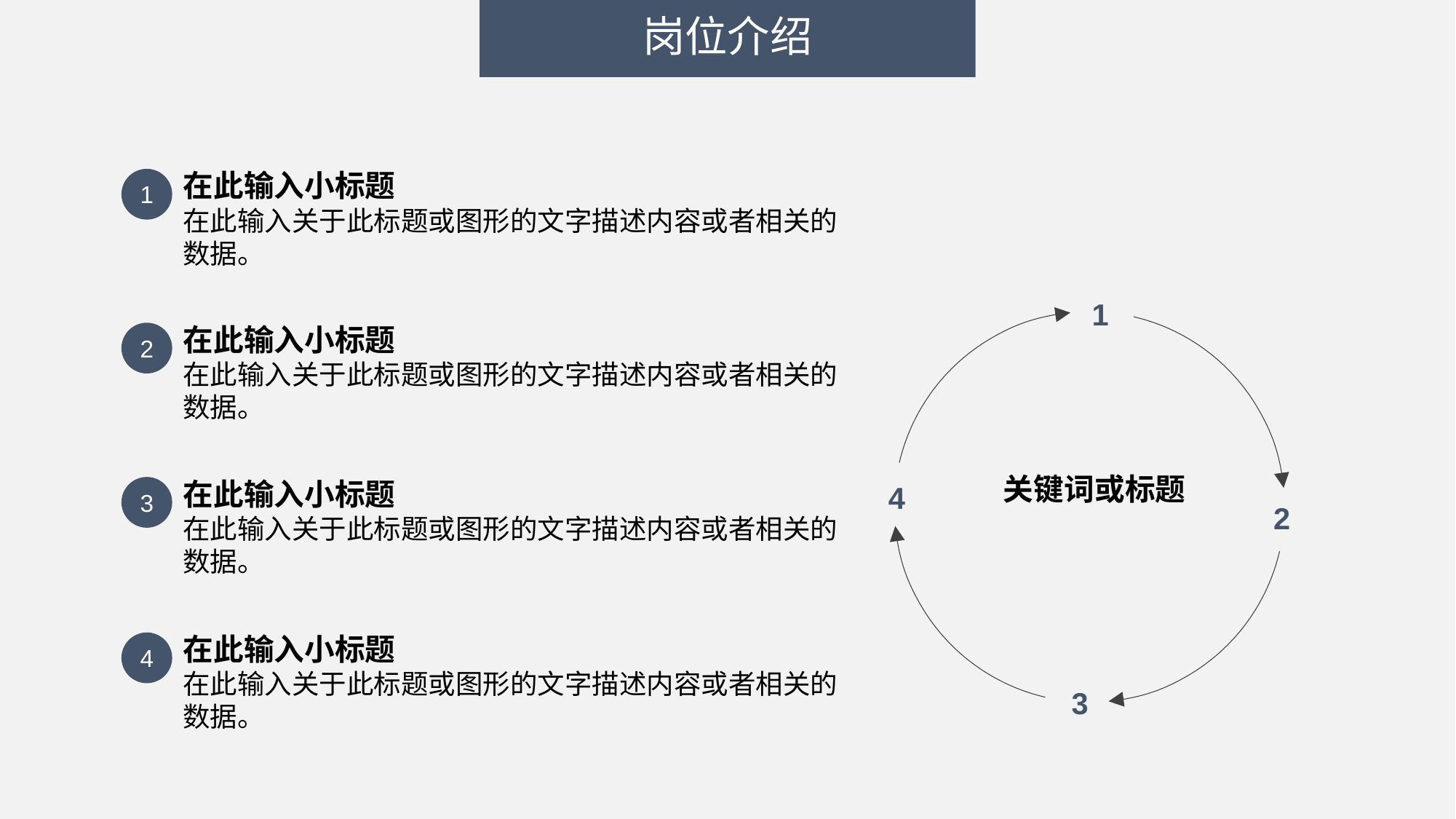

# 岗位介绍
在此输入小标题
1
在此输入关于此标题或图形的文字描述内容或者相关的数据。
1

关键词或标题
4
2
3
在此输入小标题
2
在此输入关于此标题或图形的文字描述内容或者相关的数据。
在此输入小标题
3
在此输入关于此标题或图形的文字描述内容或者相关的数据。
在此输入小标题
4
在此输入关于此标题或图形的文字描述内容或者相关的数据。